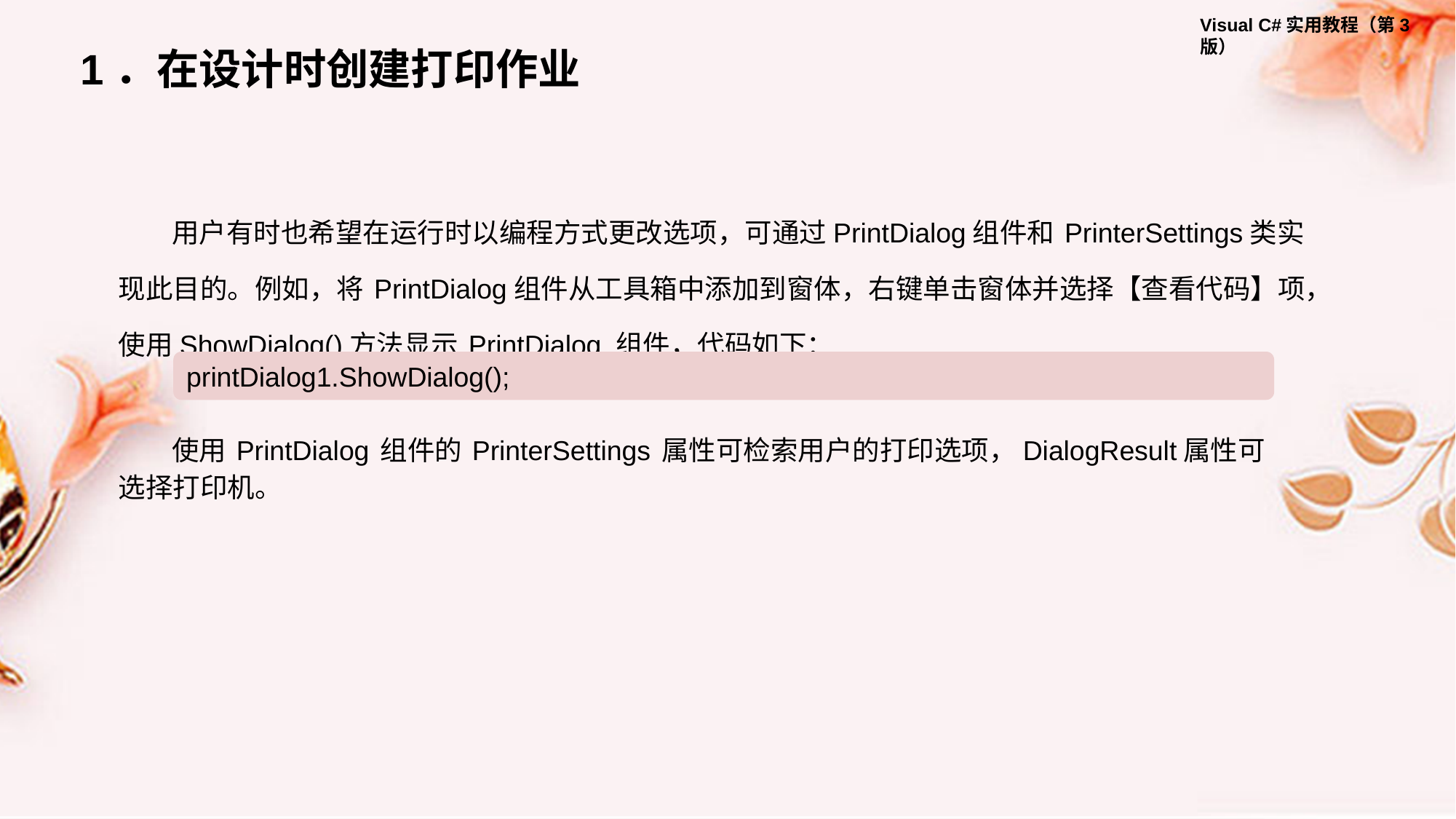

1．在设计时创建打印作业
用户有时也希望在运行时以编程方式更改选项，可通过PrintDialog组件和 PrinterSettings类实现此目的。例如，将 PrintDialog组件从工具箱中添加到窗体，右键单击窗体并选择【查看代码】项，使用ShowDialog()方法显示 PrintDialog 组件，代码如下：
printDialog1.ShowDialog();
使用 PrintDialog 组件的 PrinterSettings 属性可检索用户的打印选项，DialogResult属性可选择打印机。